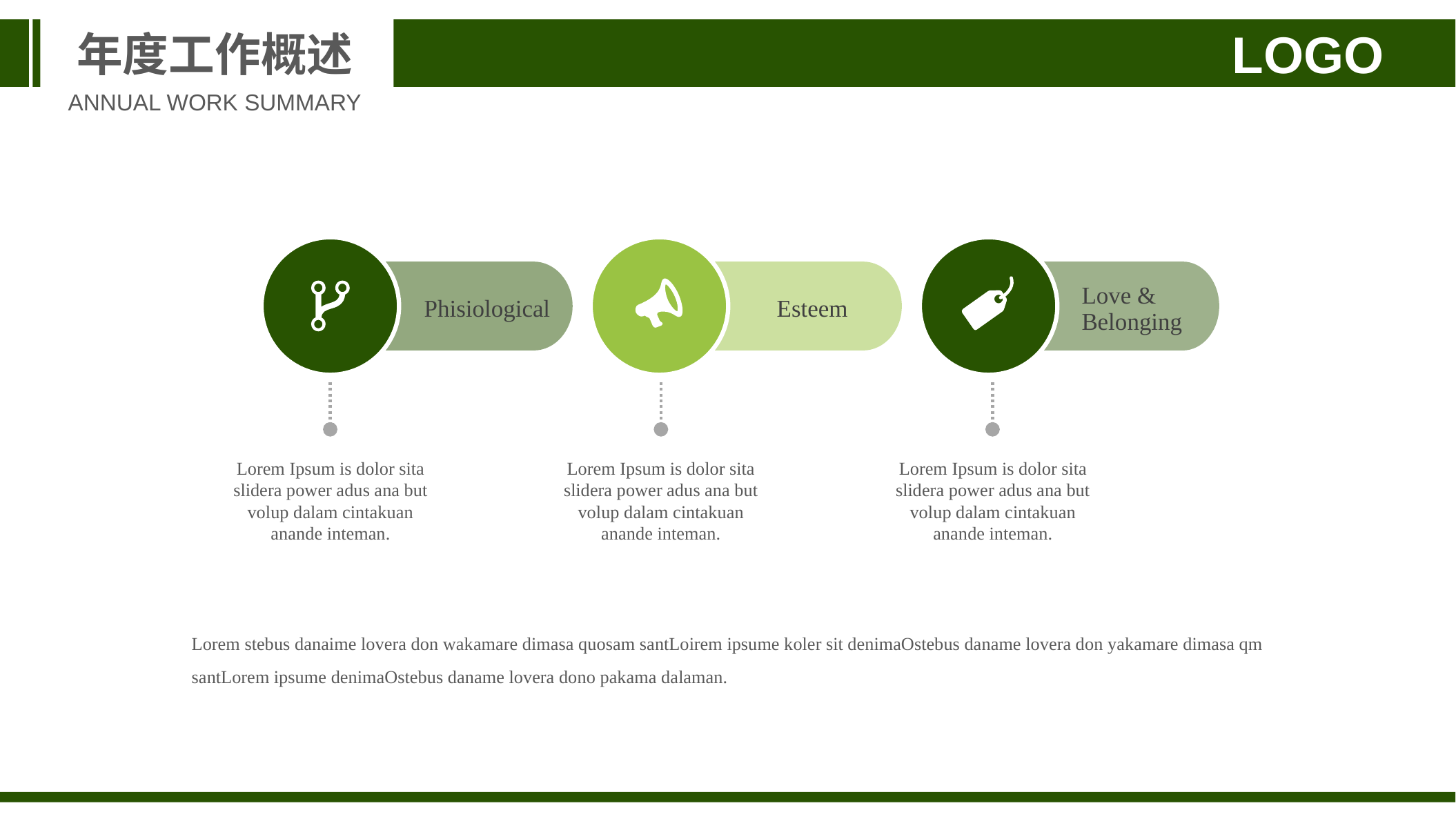

年度工作概述
LOGO
ANNUAL WORK SUMMARY

Phisiological

Esteem

Love & Belonging
Lorem Ipsum is dolor sita slidera power adus ana but volup dalam cintakuan
anande inteman.
Lorem Ipsum is dolor sita slidera power adus ana but volup dalam cintakuan
anande inteman.
Lorem Ipsum is dolor sita slidera power adus ana but volup dalam cintakuan
anande inteman.
Lorem stebus danaime lovera don wakamare dimasa quosam santLoirem ipsume koler sit denimaOstebus daname lovera don yakamare dimasa qm santLorem ipsume denimaOstebus daname lovera dono pakama dalaman.